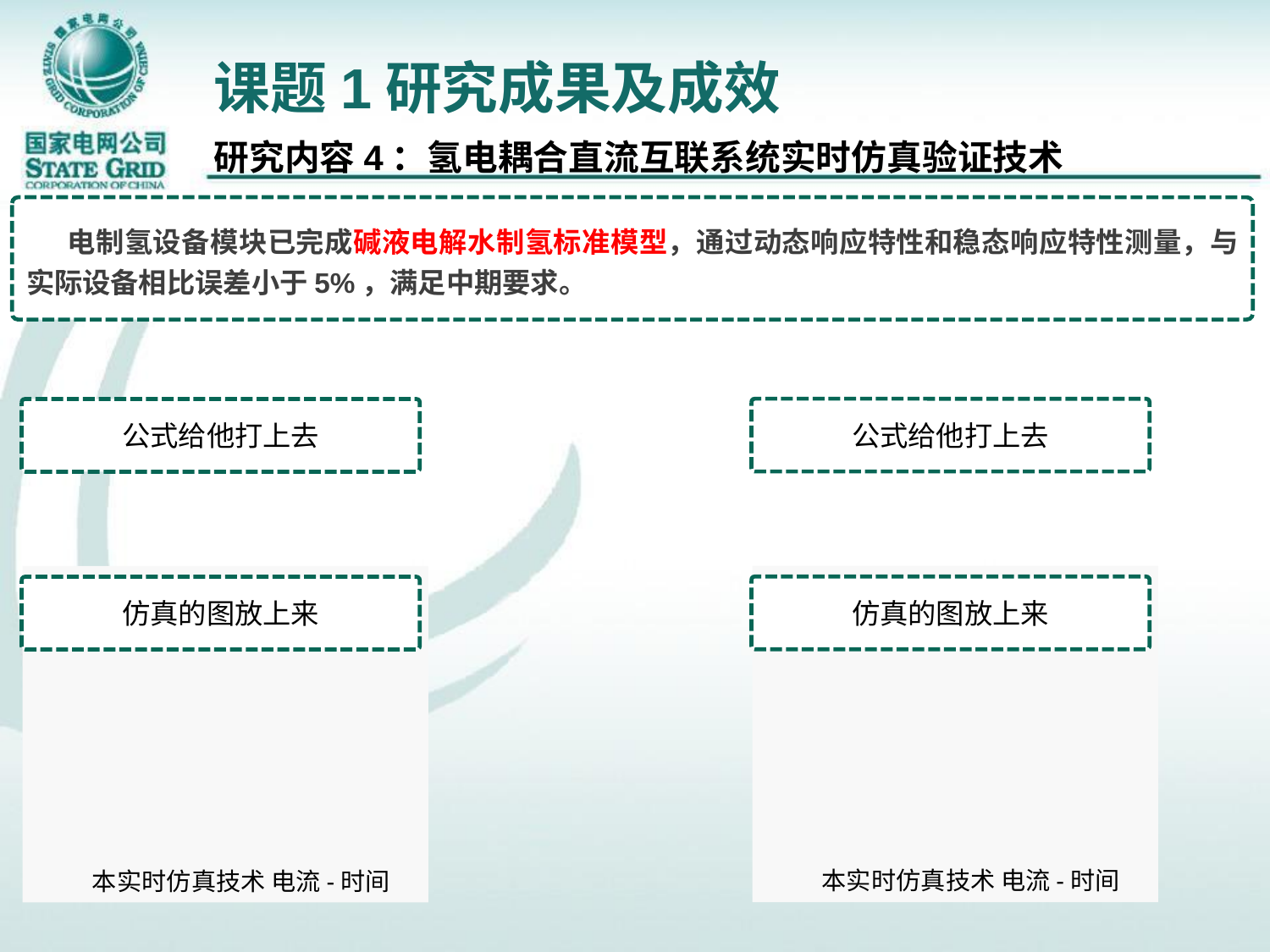

# 课题1研究成果及成效
研究内容4：氢电耦合直流互联系统实时仿真验证技术
     电制氢设备模块已完成碱液电解水制氢标准模型，通过动态响应特性和稳态响应特性测量，与实际设备相比误差小于5%，满足中期要求。
公式给他打上去
公式给他打上去

仿真的图放上来
仿真的图放上来
本实时仿真技术 电流-时间
本实时仿真技术 电流-时间